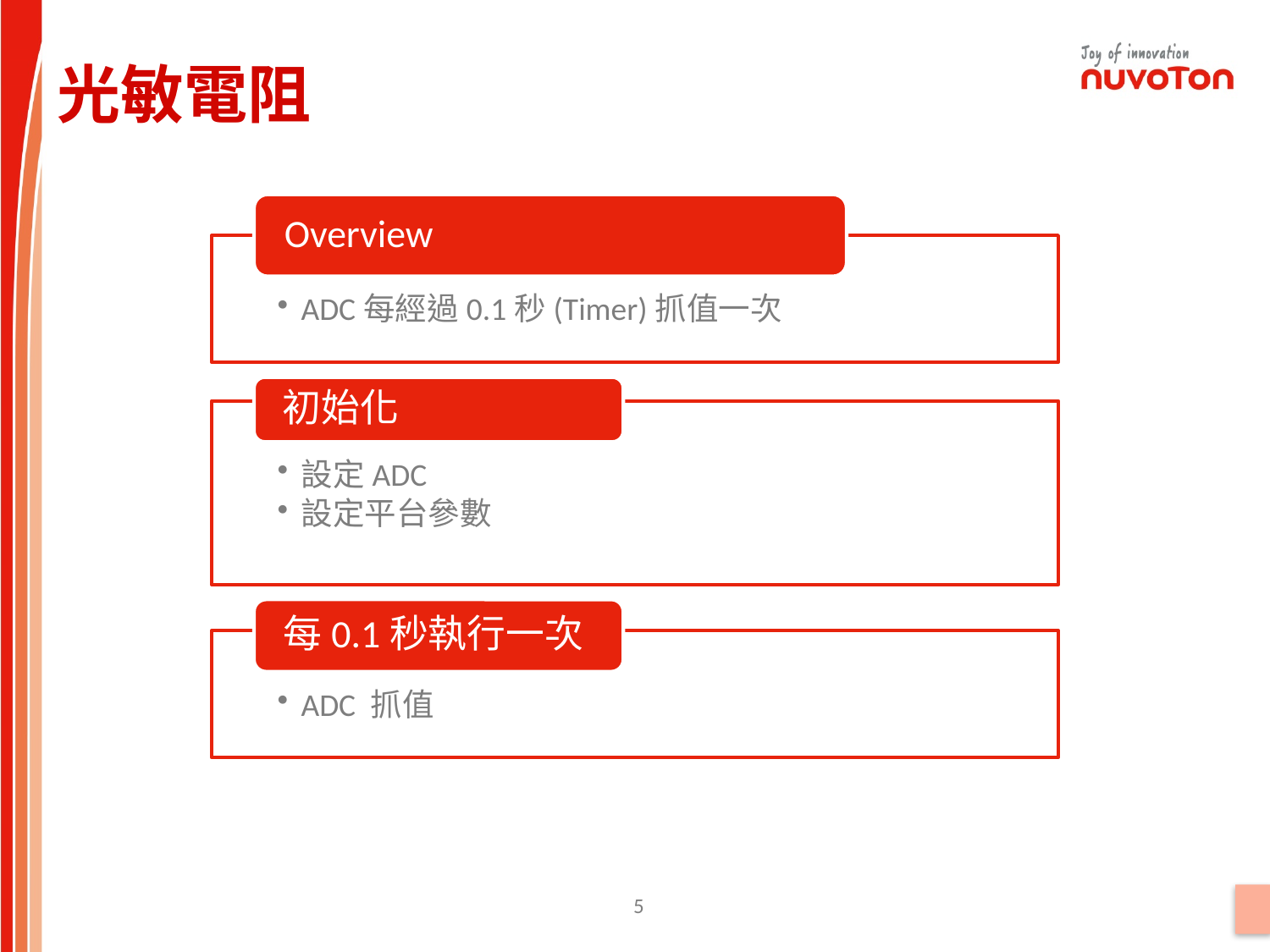

光敏電阻
ADC每經過0.1秒(Timer)抓值一次
Overview
設定ADC
設定平台參數
初始化
ADC 抓值
每0.1秒執行一次
5